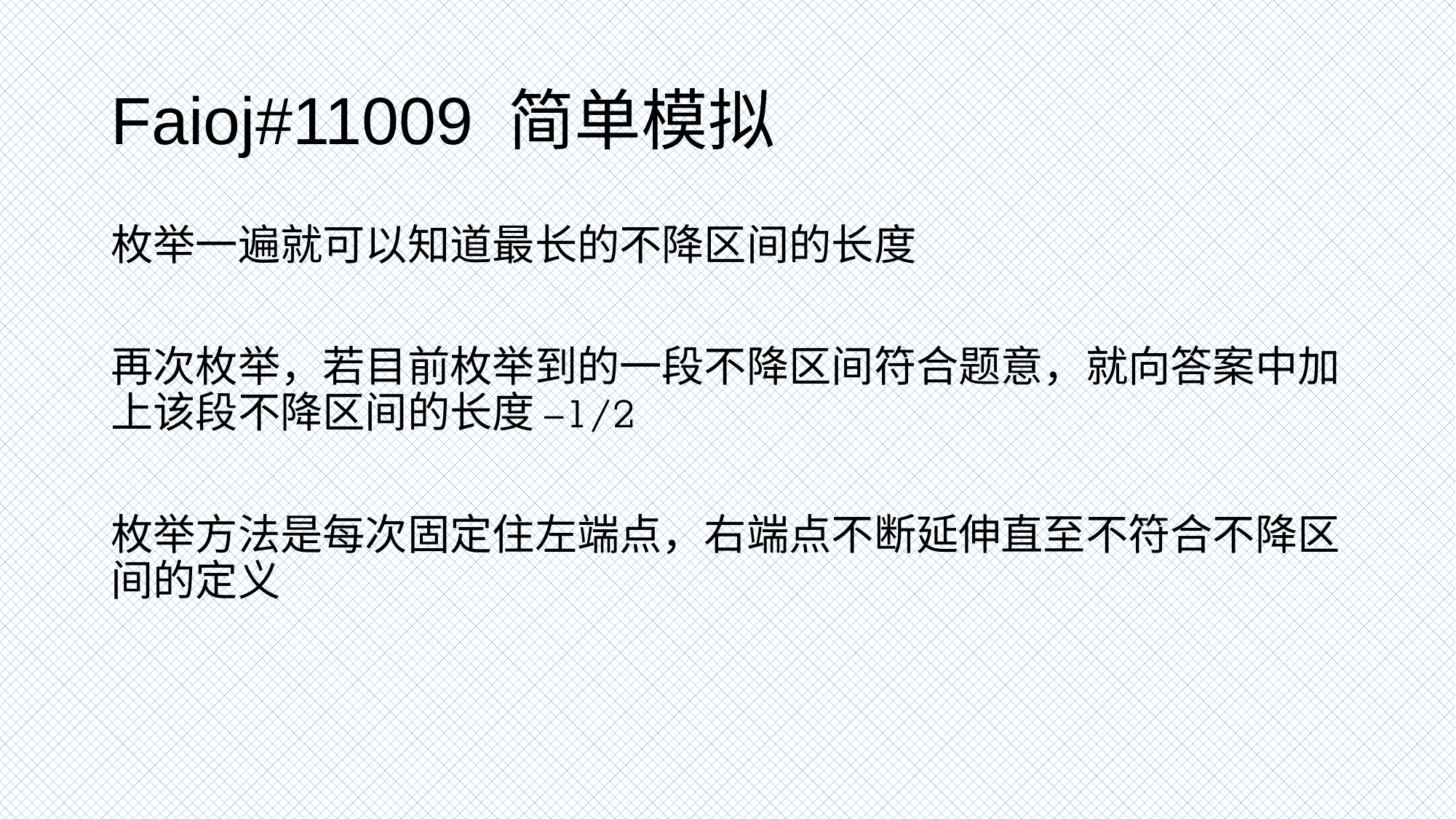

# Faioj#11009 简单模拟
枚举一遍就可以知道最长的不降区间的长度

再次枚举，若目前枚举到的一段不降区间符合题意，就向答案中加上该段不降区间的长度-l/2

枚举方法是每次固定住左端点，右端点不断延伸直至不符合不降区间的定义